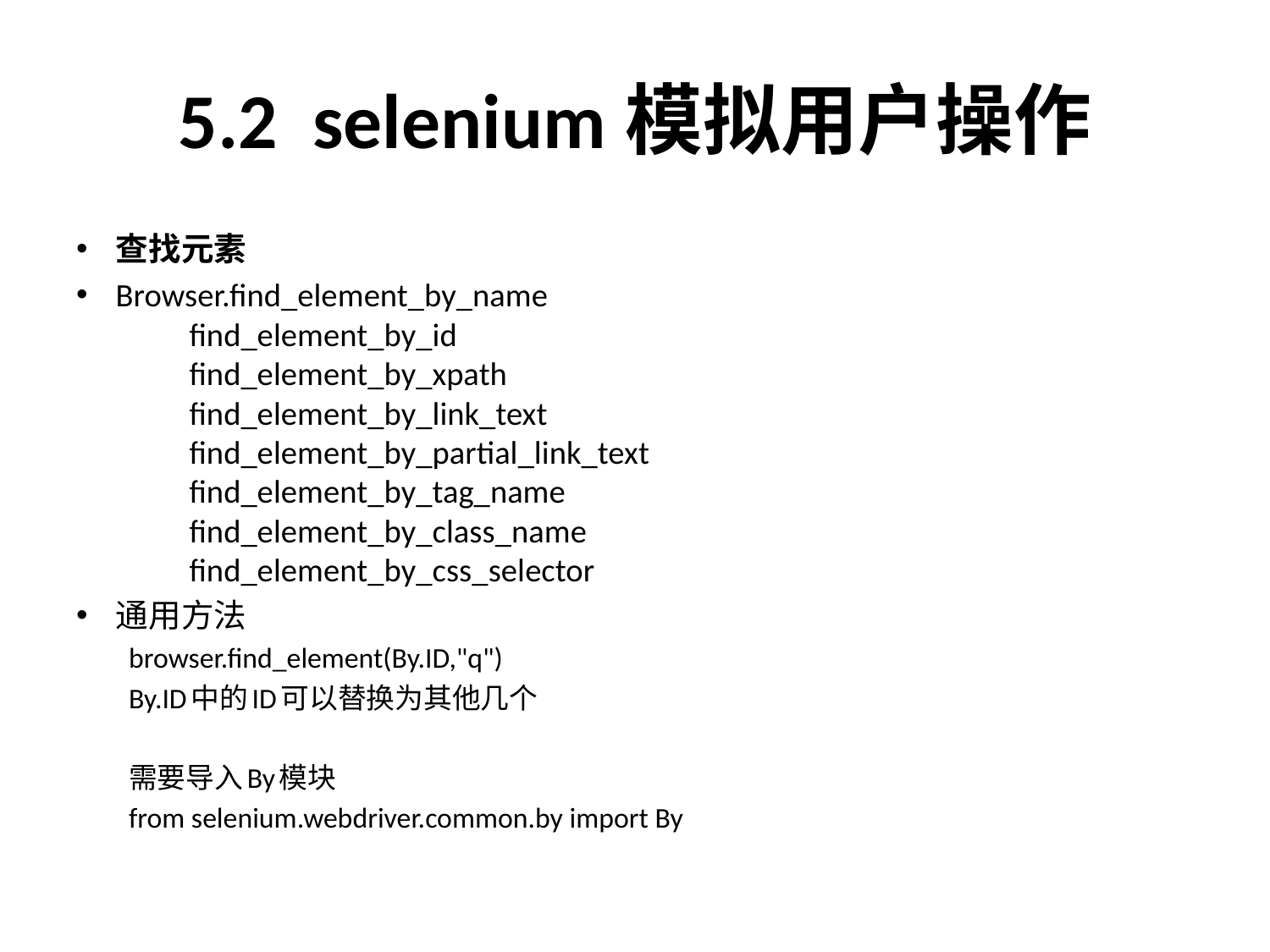

# 5.2  selenium模拟用户操作
查找元素
Browser.find_element_by_name
		find_element_by_id
		find_element_by_xpath
		find_element_by_link_text
		find_element_by_partial_link_text
		find_element_by_tag_name
		find_element_by_class_name
		find_element_by_css_selector
通用方法
browser.find_element(By.ID,"q")
By.ID中的ID可以替换为其他几个

需要导入By模块
from selenium.webdriver.common.by import By